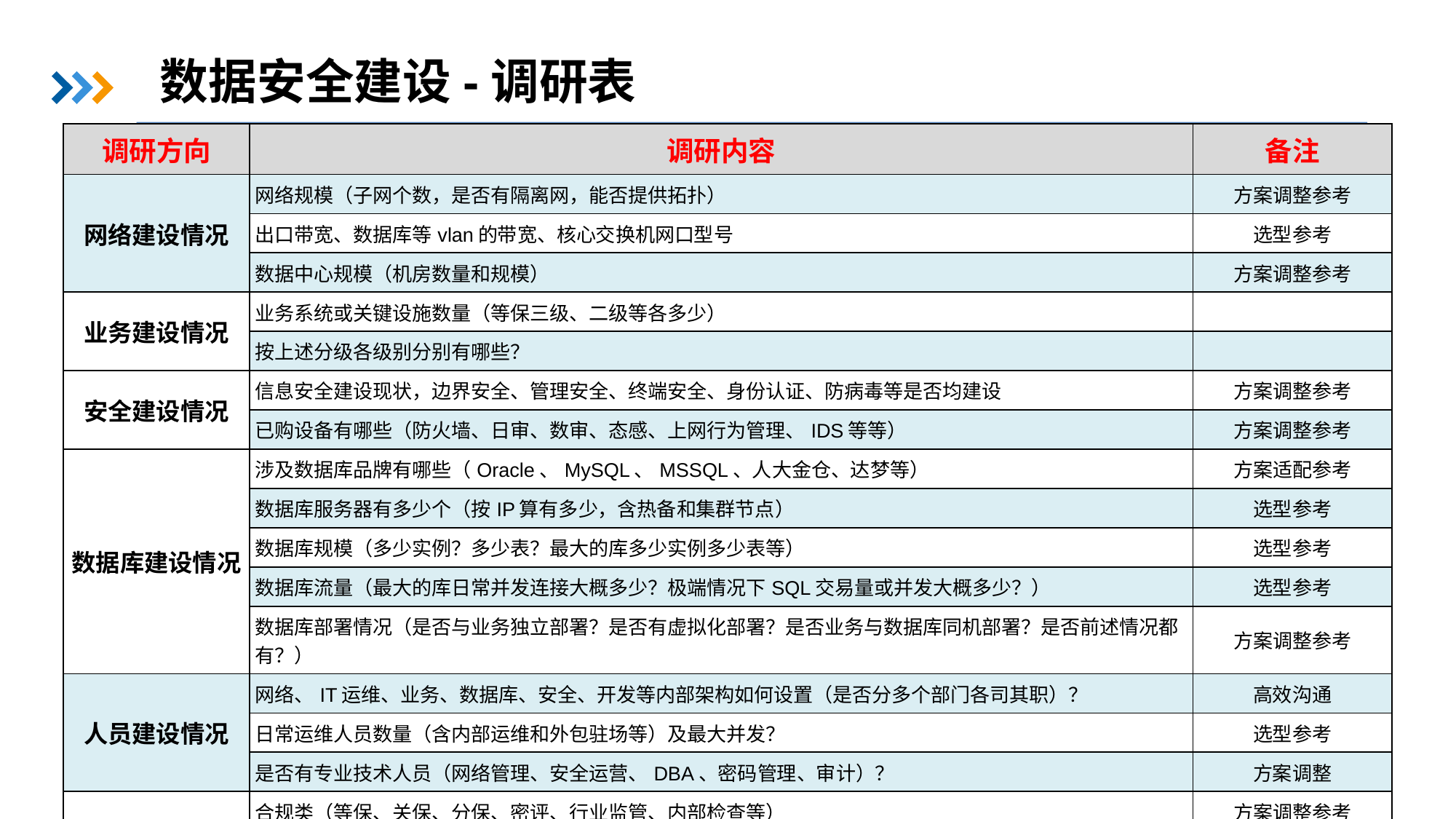

数据安全建设-调研表
| 调研方向 | 调研内容 | 备注 |
| --- | --- | --- |
| 网络建设情况 | 网络规模（子网个数，是否有隔离网，能否提供拓扑） | 方案调整参考 |
|  | 出口带宽、数据库等vlan的带宽、核心交换机网口型号 | 选型参考 |
|  | 数据中心规模（机房数量和规模） | 方案调整参考 |
| 业务建设情况 | 业务系统或关键设施数量（等保三级、二级等各多少） |  |
|  | 按上述分级各级别分别有哪些？ |  |
| 安全建设情况 | 信息安全建设现状，边界安全、管理安全、终端安全、身份认证、防病毒等是否均建设 | 方案调整参考 |
|  | 已购设备有哪些（防火墙、日审、数审、态感、上网行为管理、IDS等等） | 方案调整参考 |
| 数据库建设情况 | 涉及数据库品牌有哪些（Oracle、MySQL、MSSQL、人大金仓、达梦等） | 方案适配参考 |
|  | 数据库服务器有多少个（按IP算有多少，含热备和集群节点） | 选型参考 |
|  | 数据库规模（多少实例？多少表？最大的库多少实例多少表等） | 选型参考 |
|  | 数据库流量（最大的库日常并发连接大概多少？极端情况下SQL交易量或并发大概多少？） | 选型参考 |
|  | 数据库部署情况（是否与业务独立部署？是否有虚拟化部署？是否业务与数据库同机部署？是否前述情况都有？） | 方案调整参考 |
| 人员建设情况 | 网络、IT运维、业务、数据库、安全、开发等内部架构如何设置（是否分多个部门各司其职）？ | 高效沟通 |
|  | 日常运维人员数量（含内部运维和外包驻场等）及最大并发？ | 选型参考 |
|  | 是否有专业技术人员（网络管理、安全运营、DBA、密码管理、审计）？ | 方案调整 |
| 建设依据 | 合规类（等保、关保、分保、密评、行业监管、内部检查等） | 方案调整参考 |
|  | 内需类（优化管理、规避风险、解决痛点） | 方案调整参考 |
|  | 近期建设规划和长远建设依据 | 方案调整参考 |